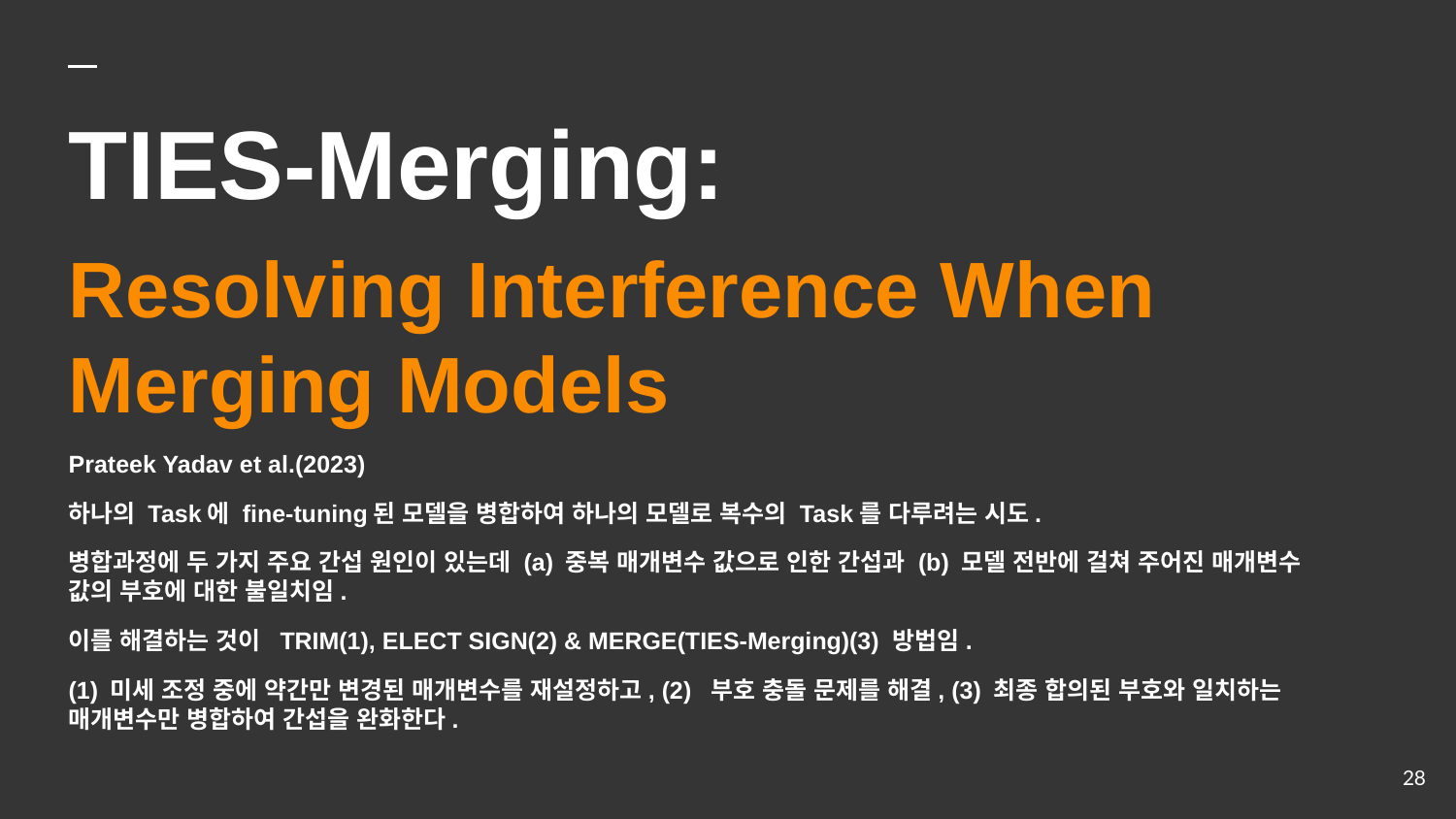

# TIES-Merging:
Resolving Interference When Merging Models
Prateek Yadav et al.(2023)
하나의 Task에 fine-tuning된 모델을 병합하여 하나의 모델로 복수의 Task를 다루려는 시도.
병합과정에 두 가지 주요 간섭 원인이 있는데 (a) 중복 매개변수 값으로 인한 간섭과 (b) 모델 전반에 걸쳐 주어진 매개변수 값의 부호에 대한 불일치임.
이를 해결하는 것이  TRIM(1), ELECT SIGN(2) & MERGE(TIES-Merging)(3) 방법임.
(1) 미세 조정 중에 약간만 변경된 매개변수를 재설정하고, (2)  부호 충돌 문제를 해결, (3) 최종 합의된 부호와 일치하는 매개변수만 병합하여 간섭을 완화한다.

28